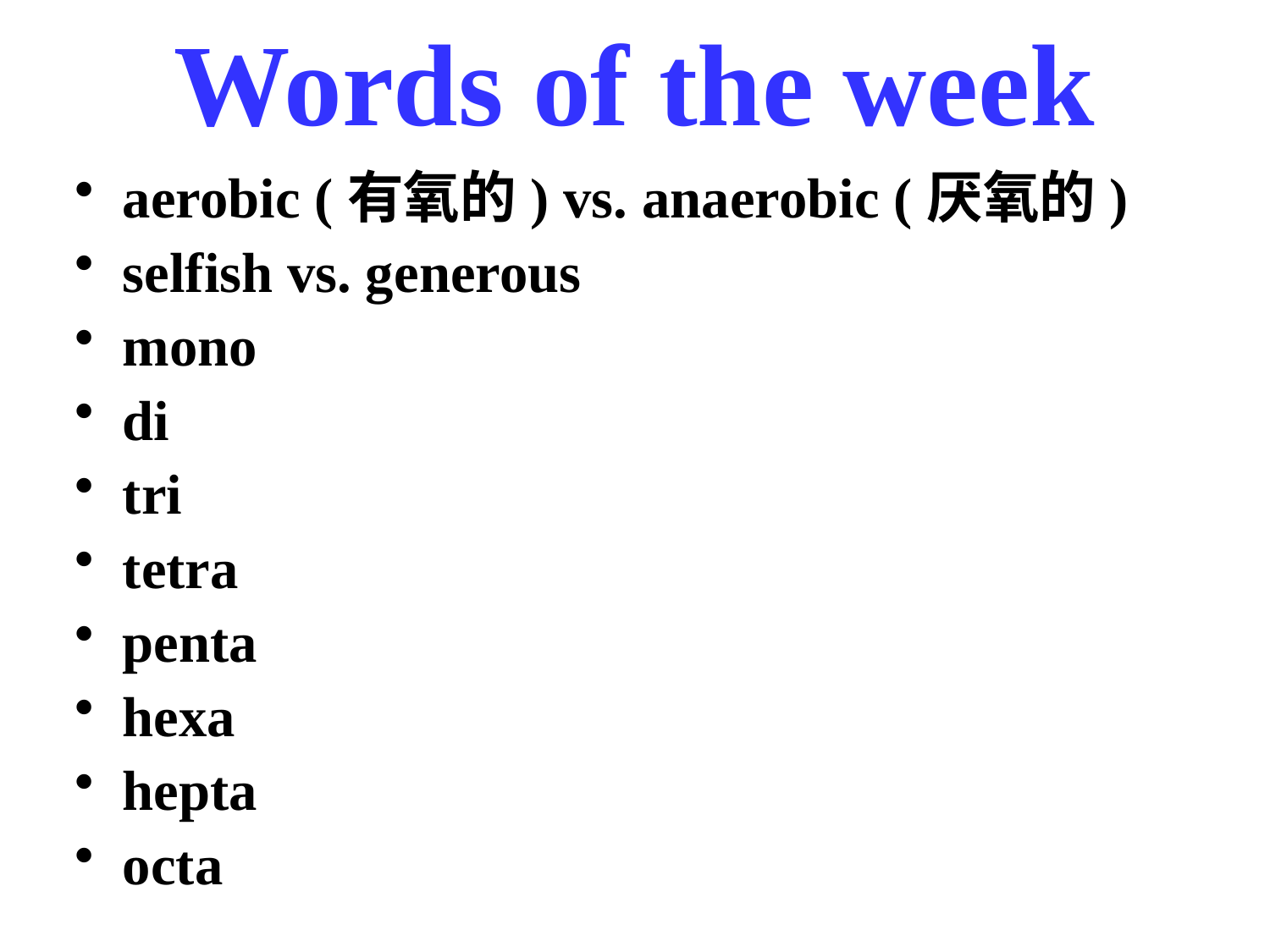

Words of the week
aerobic (有氧的) vs. anaerobic (厌氧的)
selfish vs. generous
mono
di
tri
tetra
penta
hexa
hepta
octa